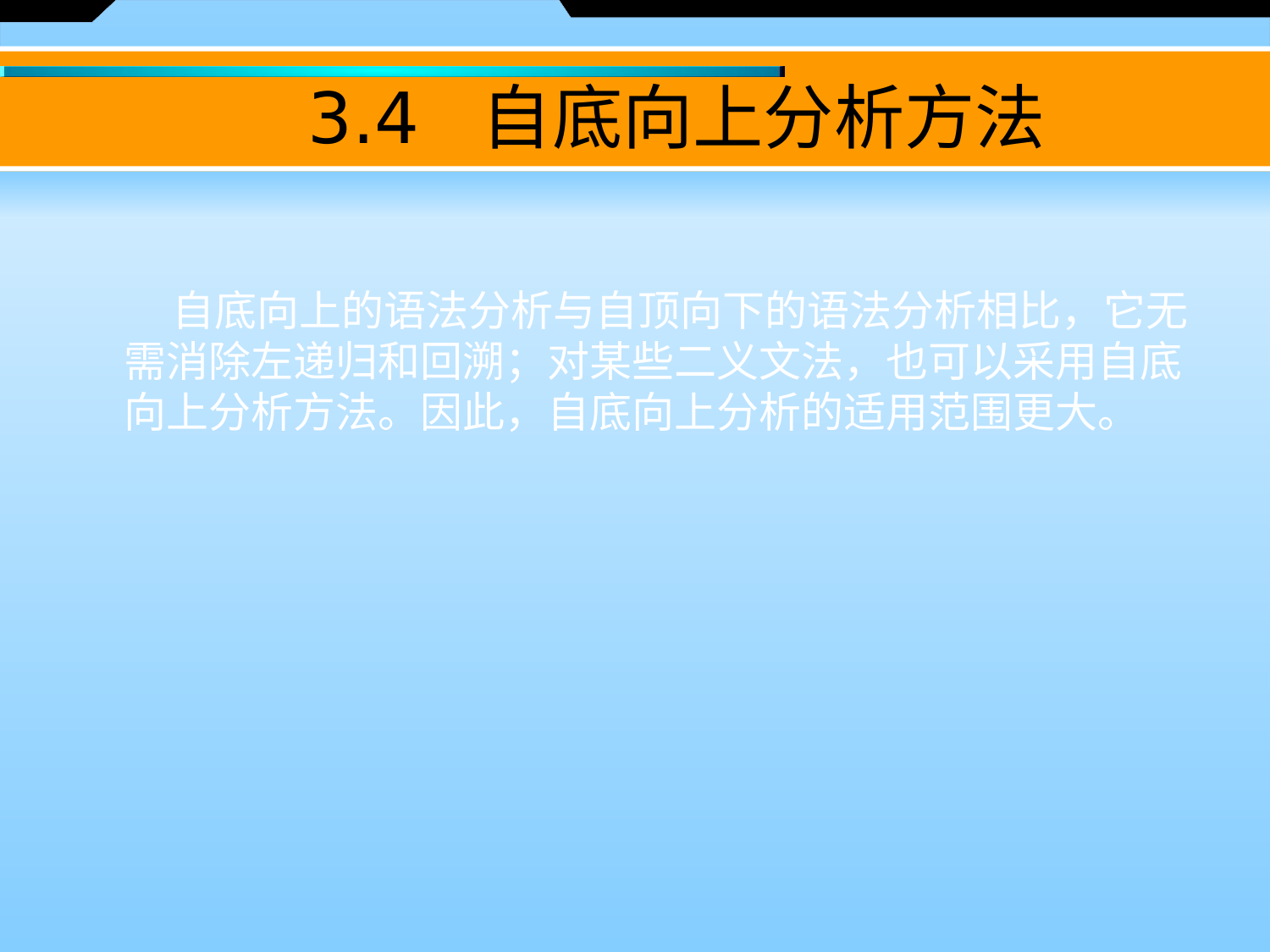

# 3.4  自底向上分析方法
         自底向上的语法分析与自顶向下的语法分析相比，它无需消除左递归和回溯；对某些二义文法，也可以采用自底向上分析方法。因此，自底向上分析的适用范围更大。